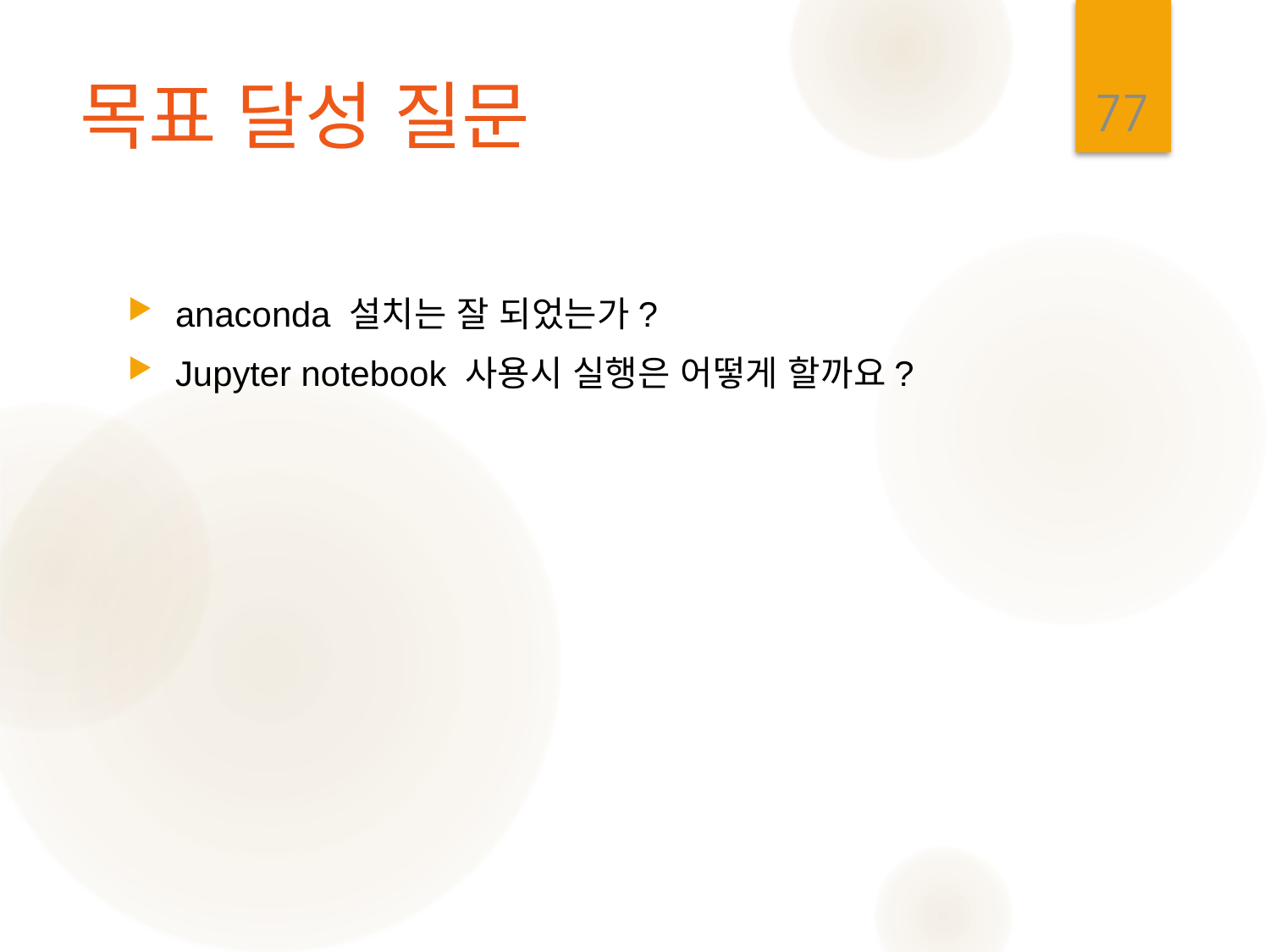

77
# 목표 달성 질문
anaconda 설치는 잘 되었는가?
Jupyter notebook 사용시 실행은 어떻게 할까요?